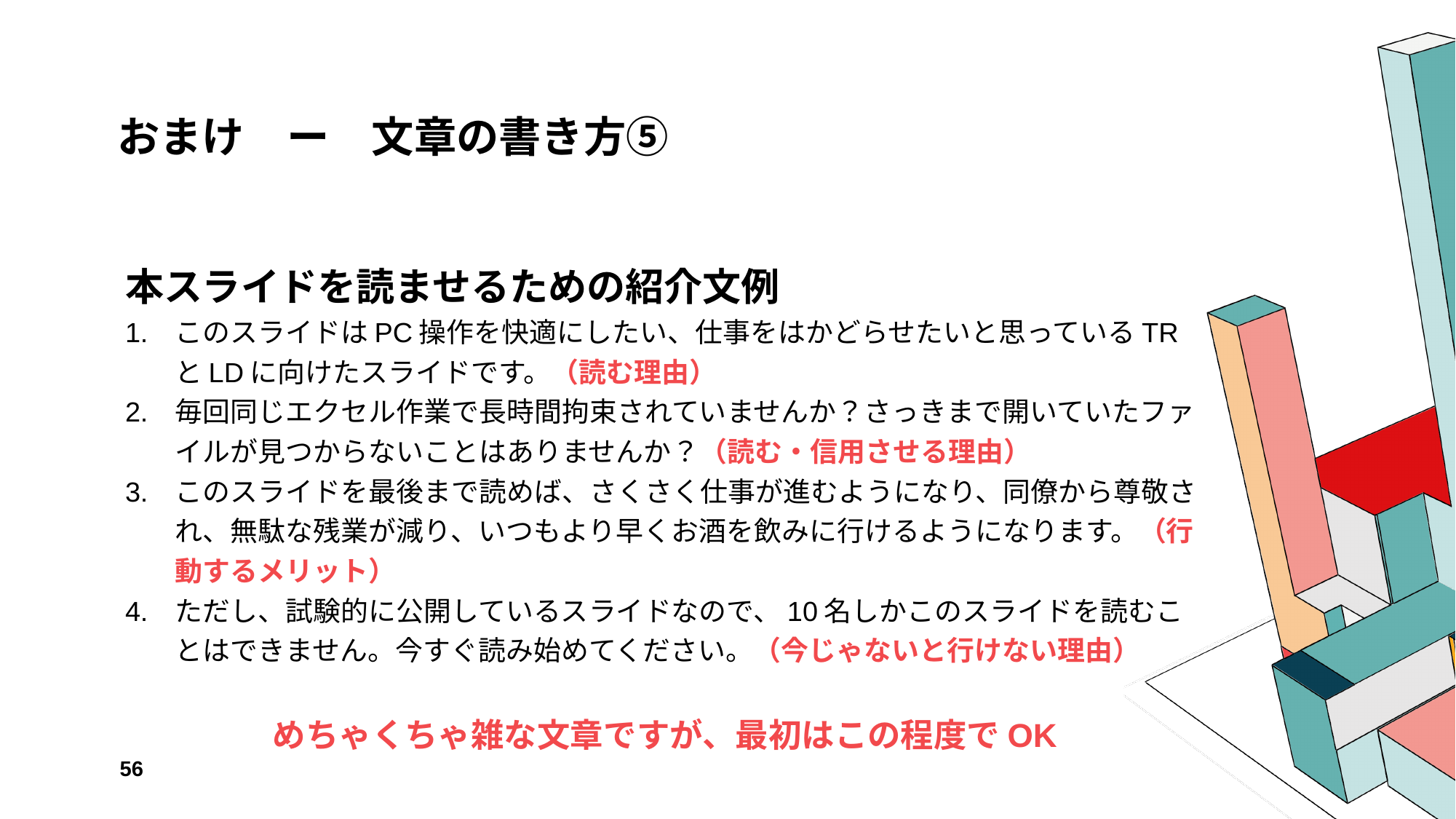

# おまけ　ー　文章の書き方⑤
本スライドを読ませるための紹介文例
このスライドはPC操作を快適にしたい、仕事をはかどらせたいと思っているTRとLDに向けたスライドです。（読む理由）
毎回同じエクセル作業で長時間拘束されていませんか？さっきまで開いていたファイルが見つからないことはありませんか？（読む・信用させる理由）
このスライドを最後まで読めば、さくさく仕事が進むようになり、同僚から尊敬され、無駄な残業が減り、いつもより早くお酒を飲みに行けるようになります。（行動するメリット）
ただし、試験的に公開しているスライドなので、10名しかこのスライドを読むことはできません。今すぐ読み始めてください。（今じゃないと行けない理由）

めちゃくちゃ雑な文章ですが、最初はこの程度でOK
56